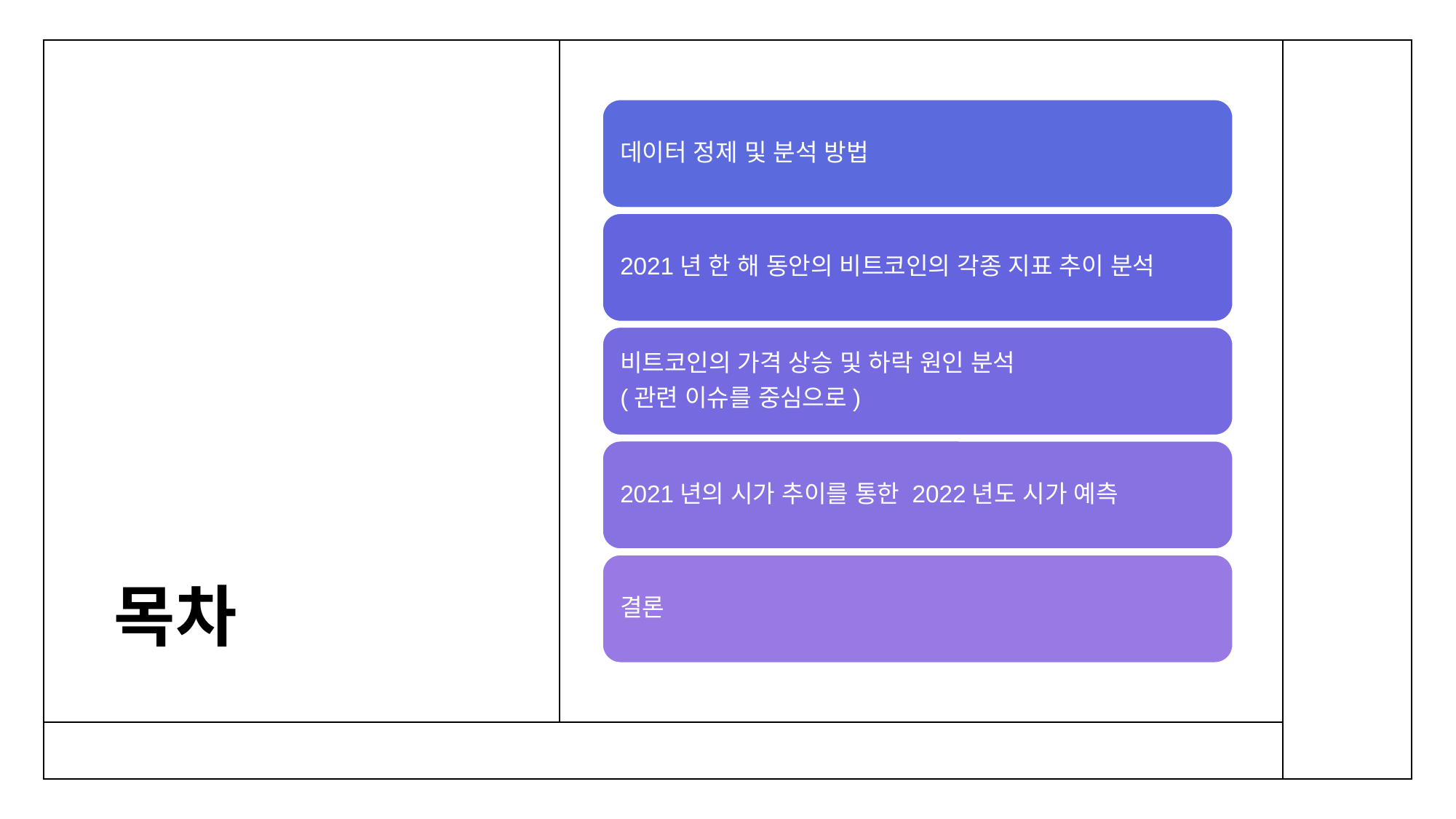

# 목차
데이터 정제 및 분석 방법
2021년 한 해 동안의 비트코인의 각종 지표 추이 분석
비트코인의 가격 상승 및 하락 원인 분석
(관련 이슈를 중심으로)
2021년의 시가 추이를 통한 2022년도 시가 예측
결론